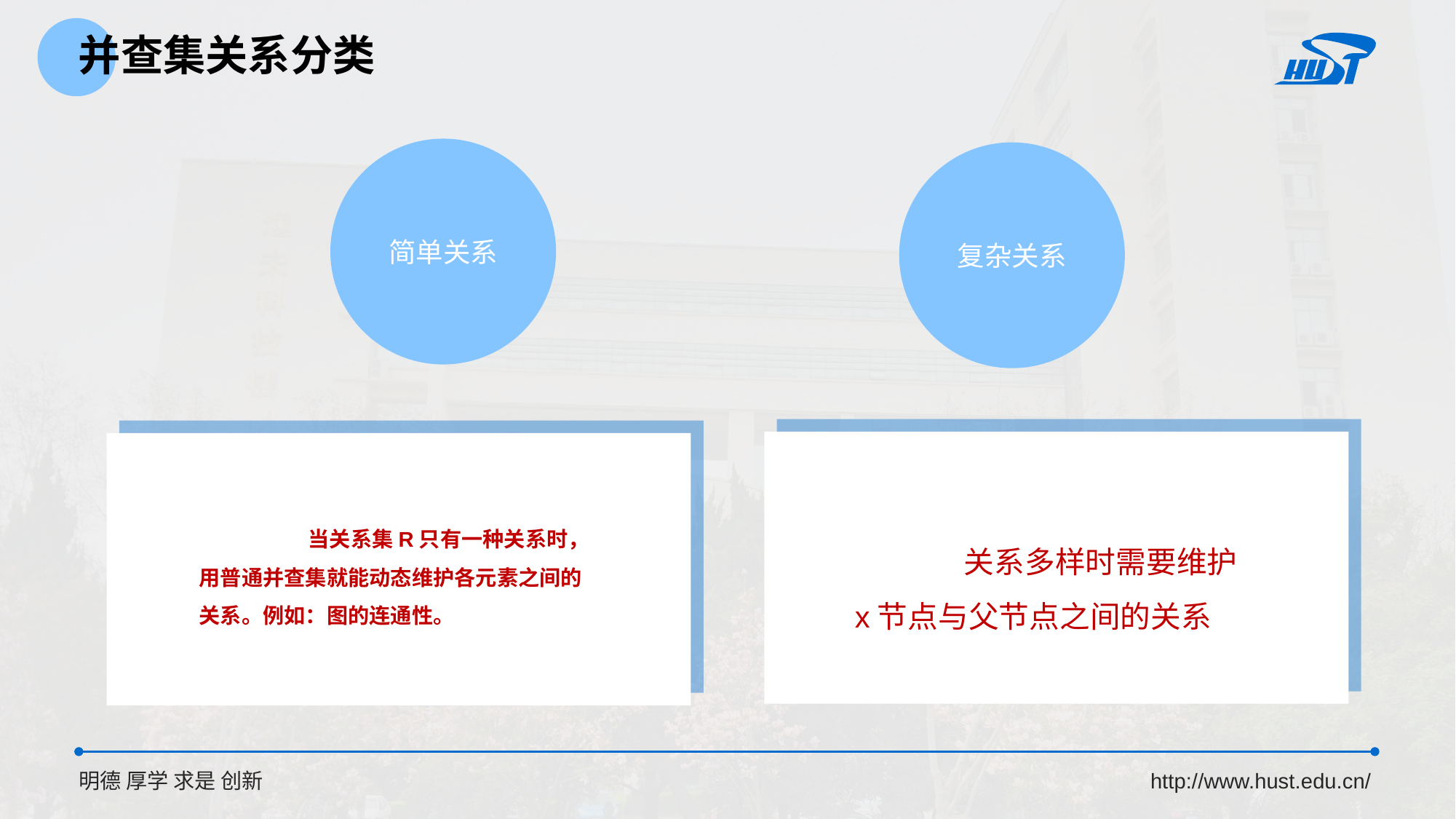

并查集关系分类
简单关系
复杂关系

	当关系集R只有一种关系时，用普通并查集就能动态维护各元素之间的关系。例如：图的连通性。
	关系多样时需要维护x节点与父节点之间的关系